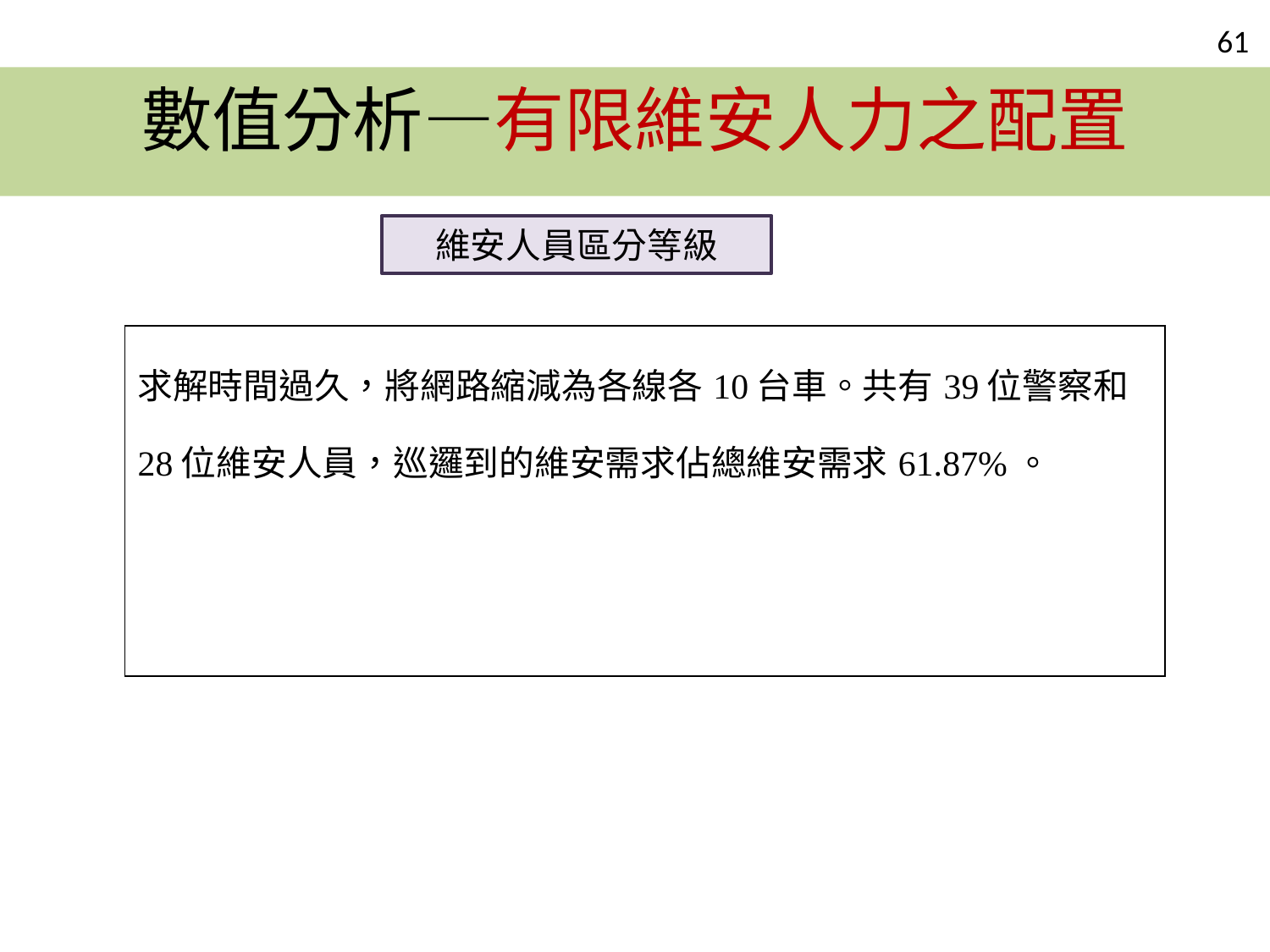

# 數值分析—有限維安人力之配置
維安人員區分等級
| 求解時間過久，將網路縮減為各線各10台車。共有39位警察和28位維安人員，巡邏到的維安需求佔總維安需求61.87%。 |
| --- |